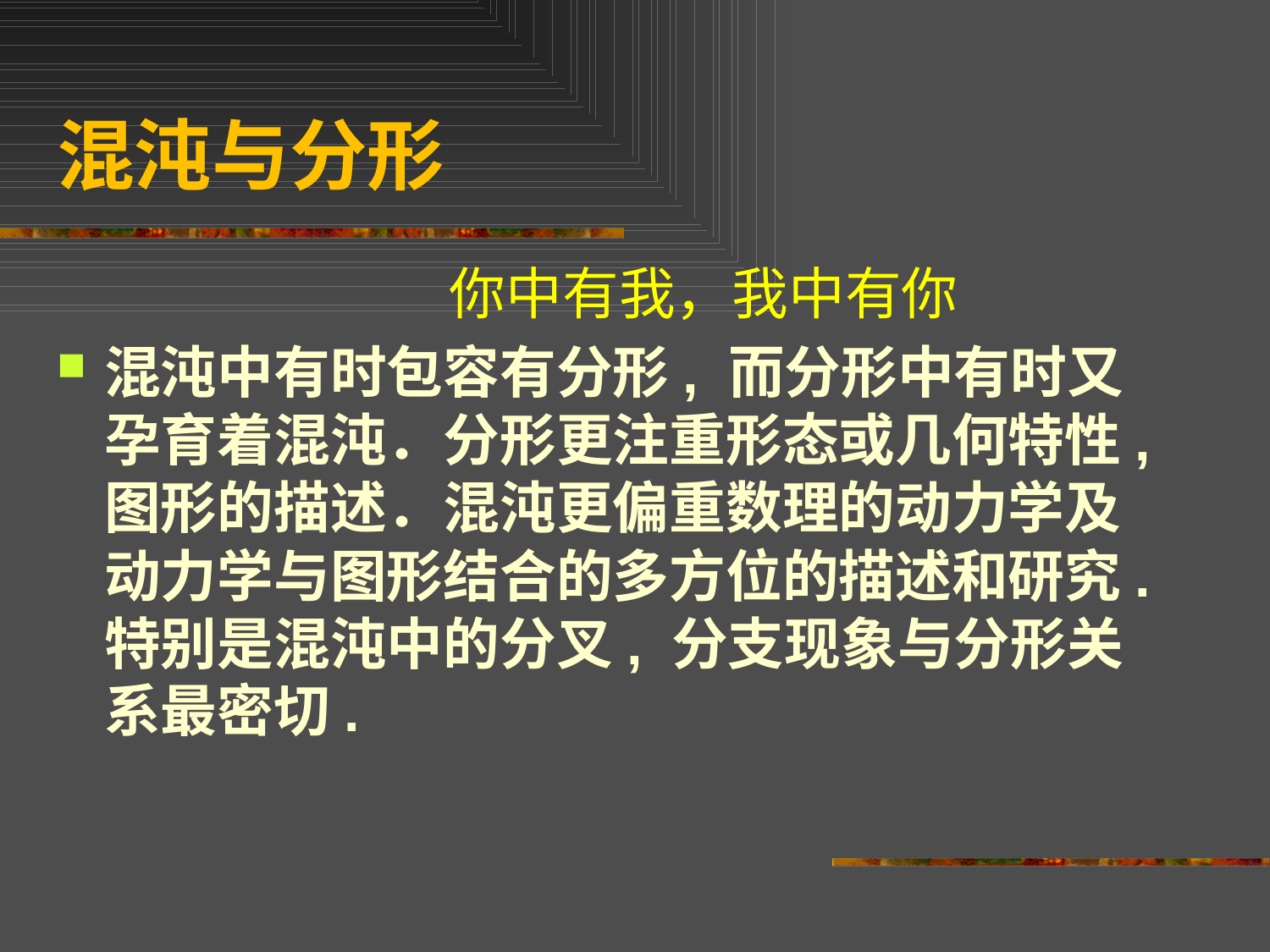

# 混沌与分形
              你中有我，我中有你
混沌中有时包容有分形, 而分形中有时又孕育着混沌．分形更注重形态或几何特性,图形的描述．混沌更偏重数理的动力学及动力学与图形结合的多方位的描述和研究. 特别是混沌中的分叉, 分支现象与分形关系最密切.